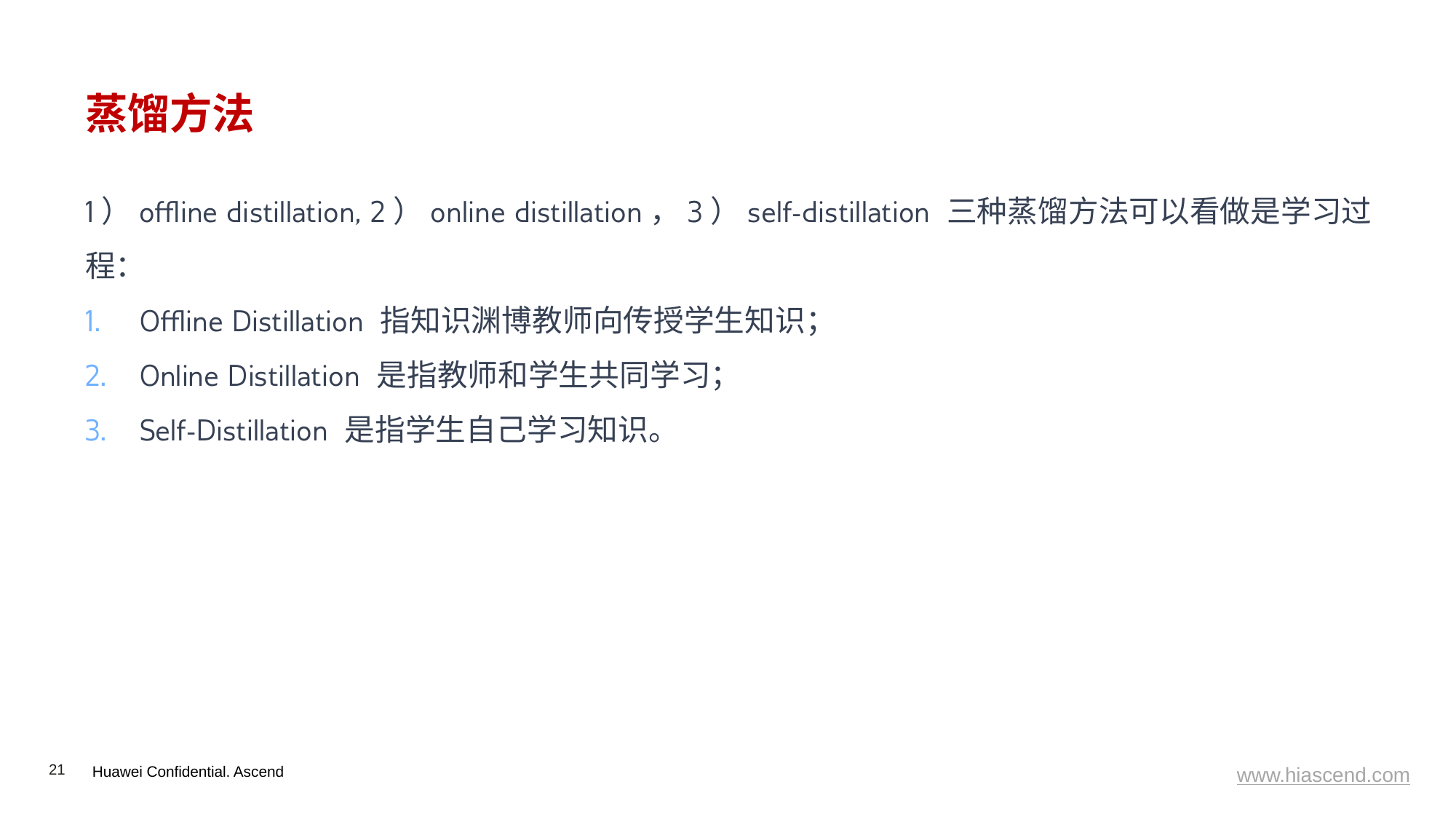

# 蒸馏方法
1）offline distillation, 2）online distillation，3）self-distillation 三种蒸馏方法可以看做是学习过程：
Offline Distillation 指知识渊博教师向传授学生知识；
Online Distillation 是指教师和学生共同学习；
Self-Distillation 是指学生自己学习知识。